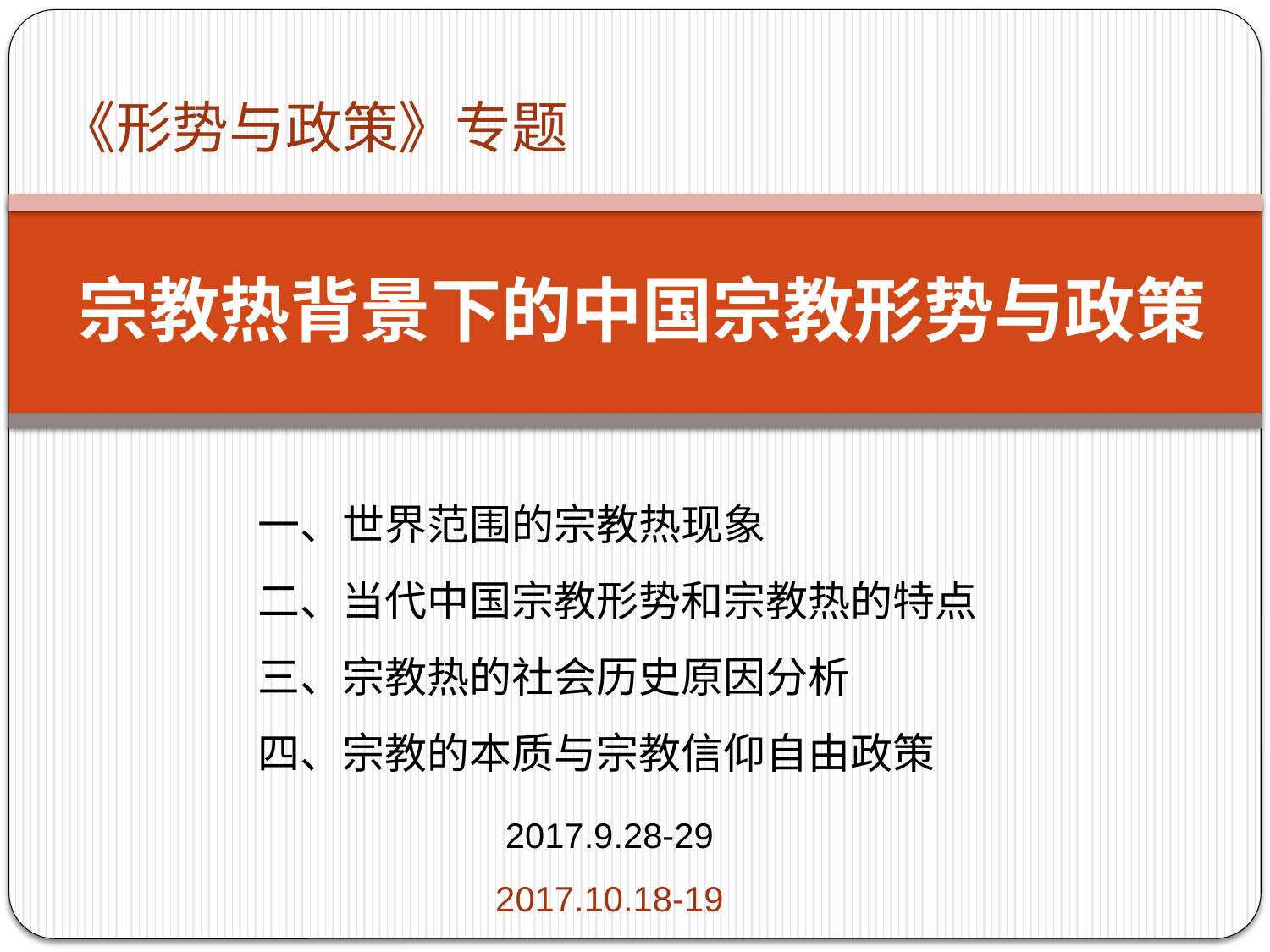

《形势与政策》专题
# 宗教热背景下的中国宗教形势与政策
一、世界范围的宗教热现象
二、当代中国宗教形势和宗教热的特点
三、宗教热的社会历史原因分析
四、宗教的本质与宗教信仰自由政策

2017.9.28-29
2017.10.18-19